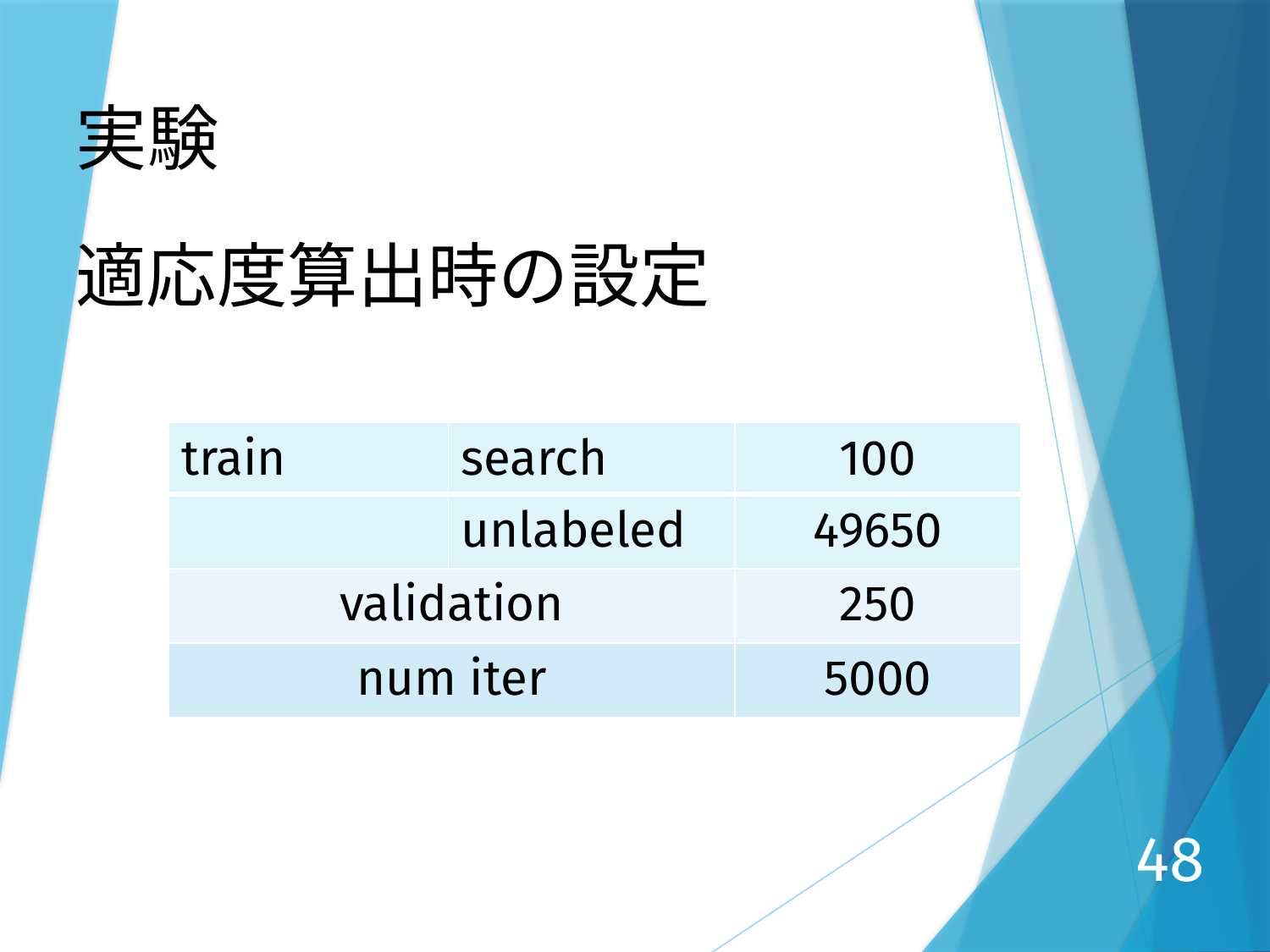

実験
適応度算出時の設定

| train | search | 100 |
| --- | --- | --- |
|  | unlabeled | 49650 |
| validation |  | 250 |
| num iter |  | 5000 |

48